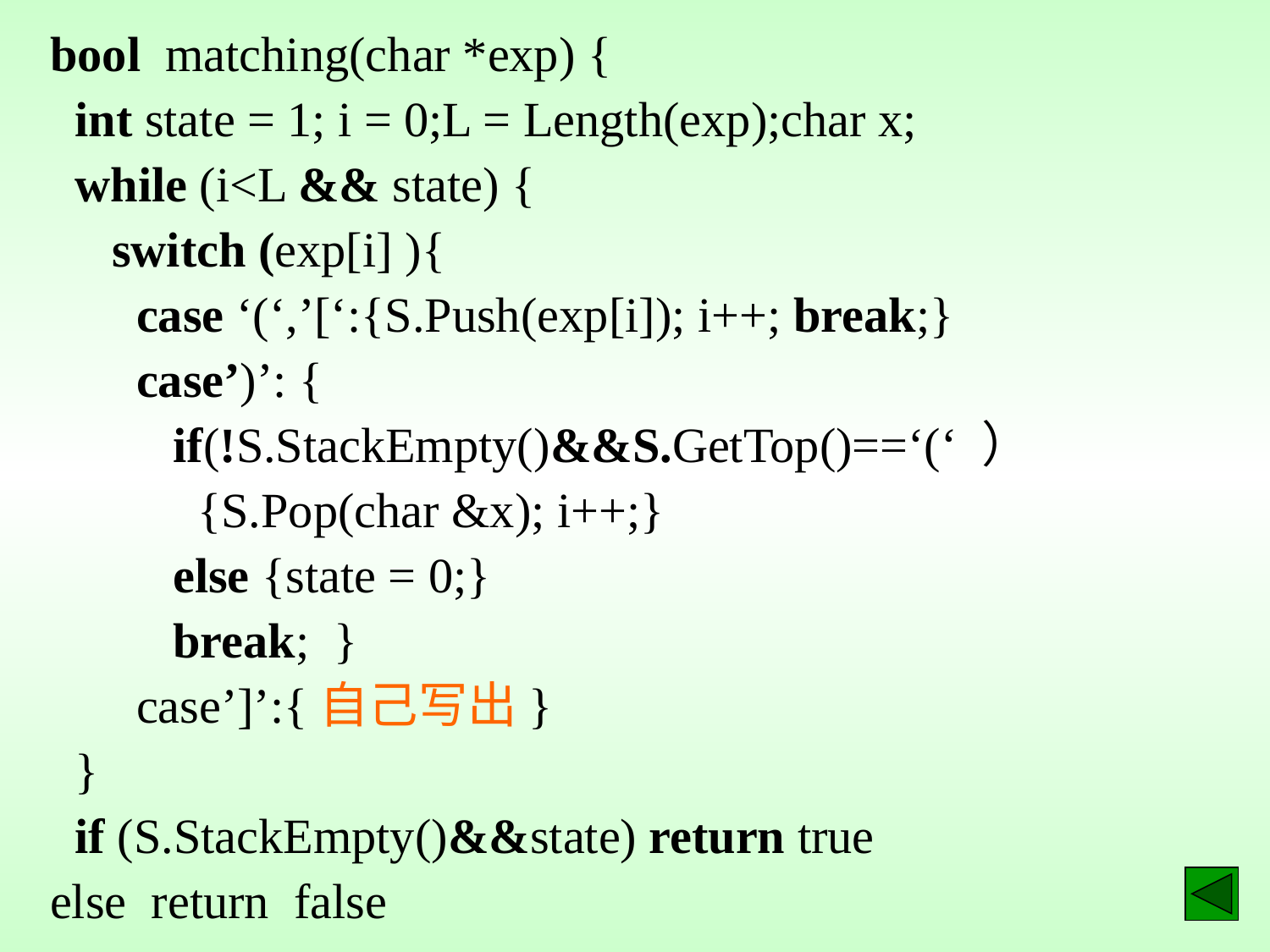

bool  matching(char *exp) {
  int state = 1; i = 0;L = Length(exp);char x;
  while (i<L && state) {
     switch (exp[i] ){
       case ‘(‘,’[‘:{S.Push(exp[i]); i++; break;}
       case’)’: {
          if(!S.StackEmpty()&&S.GetTop()==‘(‘ ）
            {S.Pop(char &x); i++;}
          else {state = 0;}
          break;  }
       case’]’:{自己写出}
  }
  if (S.StackEmpty()&&state) return true
else  return  false